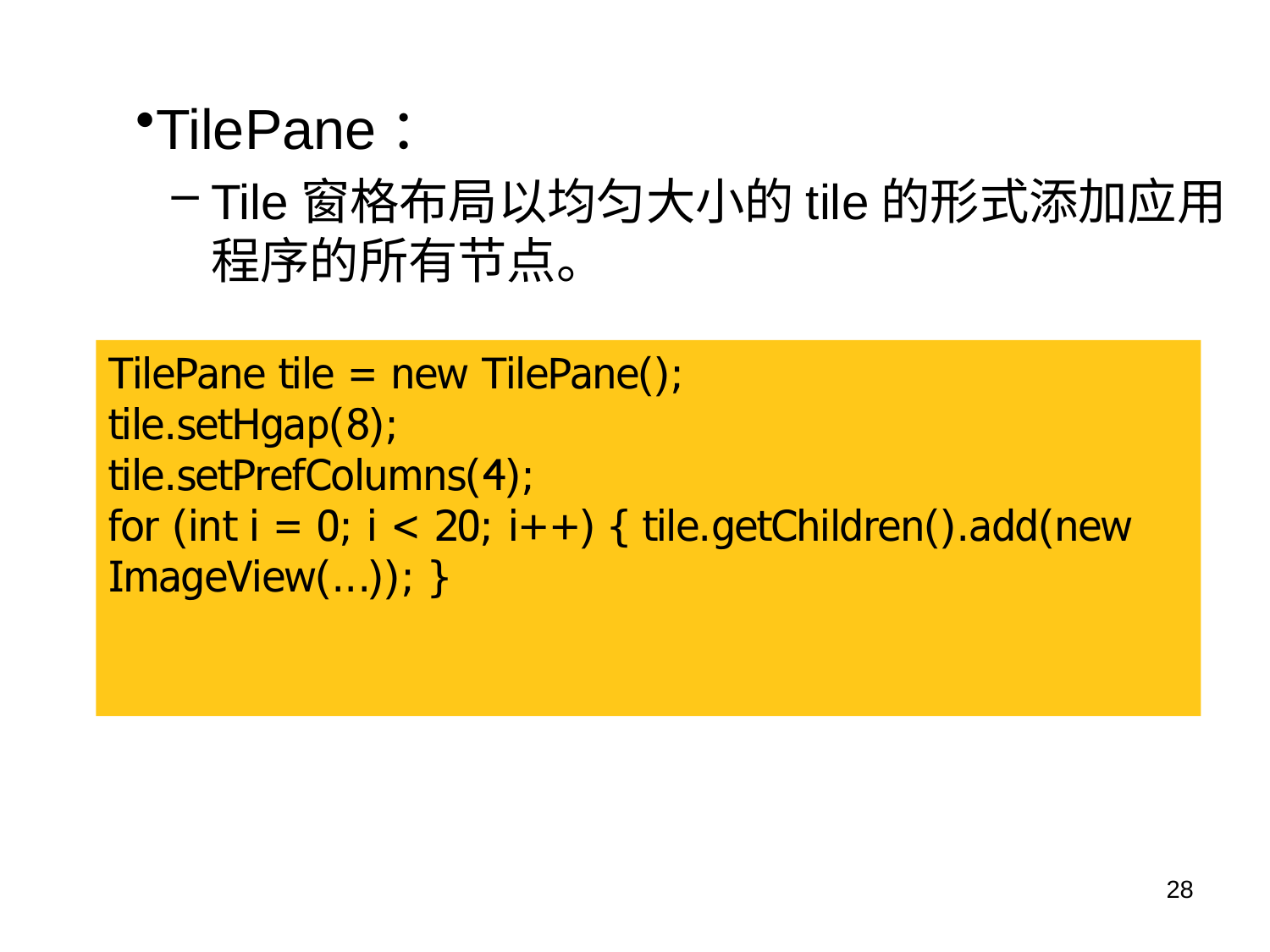

TilePane：
Tile窗格布局以均匀大小的tile的形式添加应用程序的所有节点。

TilePane tile = new TilePane();
tile.setHgap(8);
tile.setPrefColumns(4);
for (int i = 0; i < 20; i++) { tile.getChildren().add(new ImageView(...)); }
28